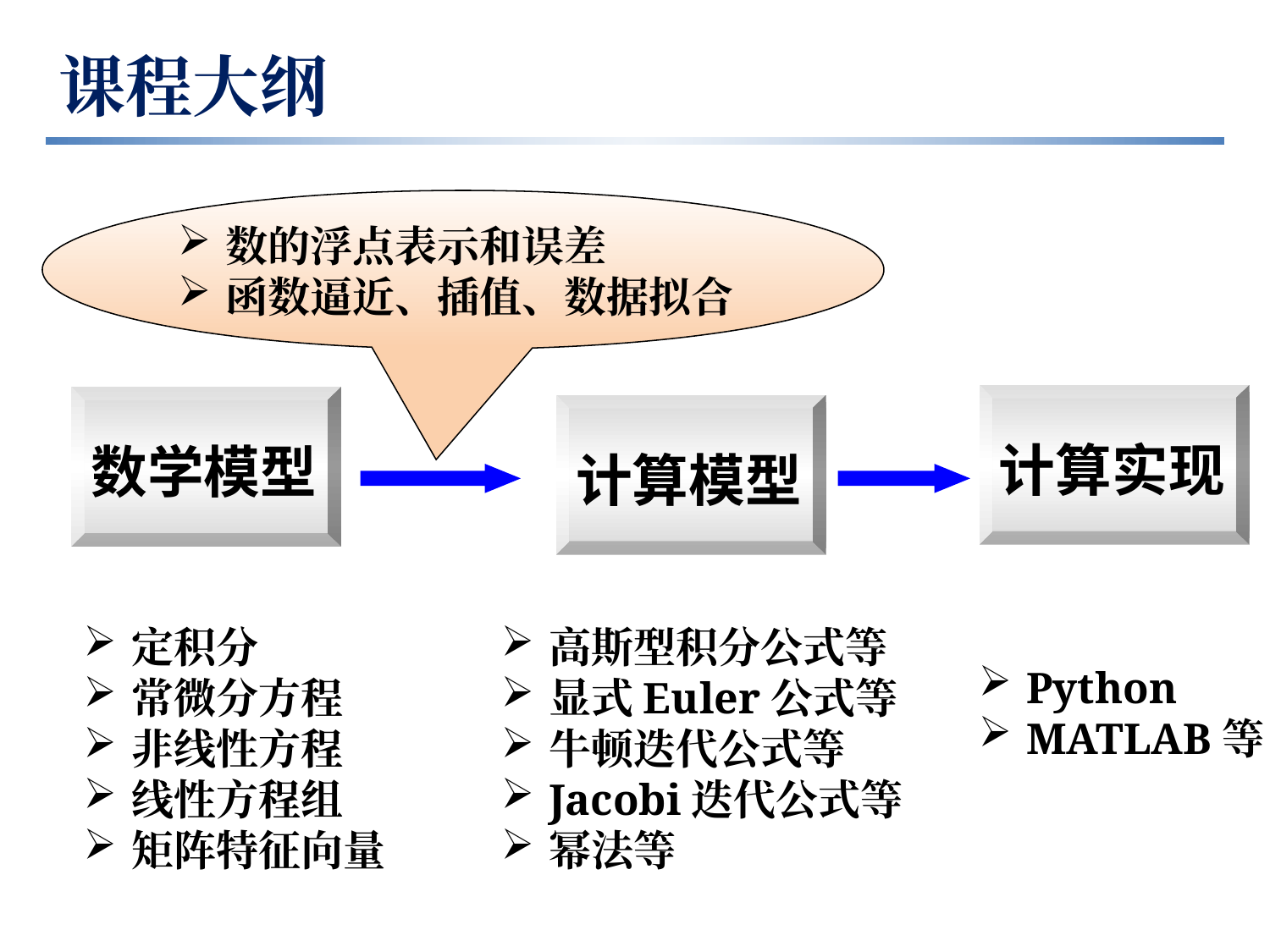

# 课程大纲

数的浮点表示和误差
函数逼近、插值、数据拟合

计算实现

数学模型

计算模型

定积分
常微分方程
非线性方程
线性方程组
矩阵特征向量
高斯型积分公式等
显式Euler公式等
牛顿迭代公式等
Jacobi迭代公式等
幂法等
Python
MATLAB等